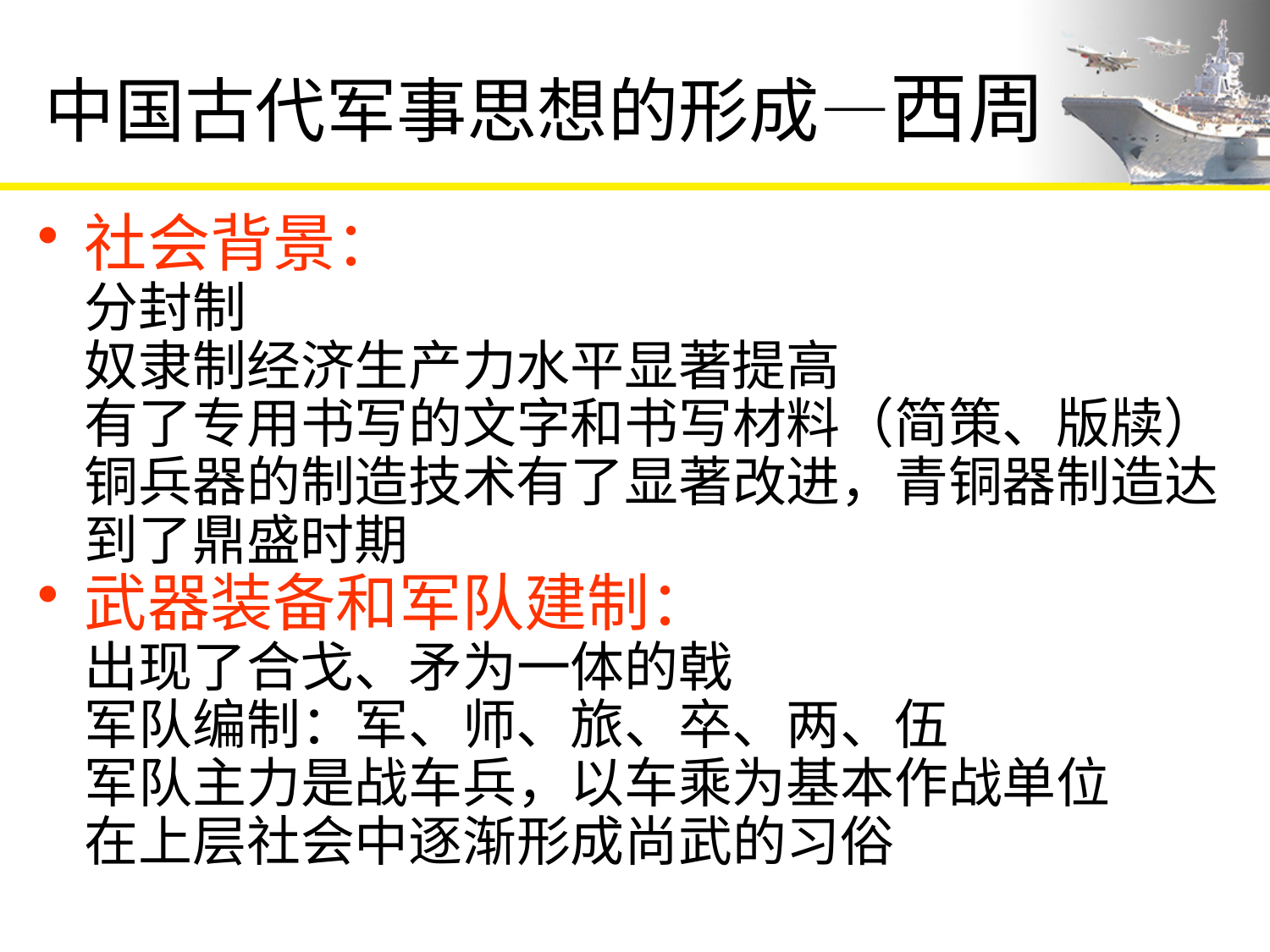

# 中国古代军事思想的形成—西周
社会背景：
分封制
奴隶制经济生产力水平显著提高
有了专用书写的文字和书写材料（简策、版牍）
铜兵器的制造技术有了显著改进，青铜器制造达到了鼎盛时期
武器装备和军队建制：
出现了合戈、矛为一体的戟
军队编制：军、师、旅、卒、两、伍
军队主力是战车兵，以车乘为基本作战单位
在上层社会中逐渐形成尚武的习俗